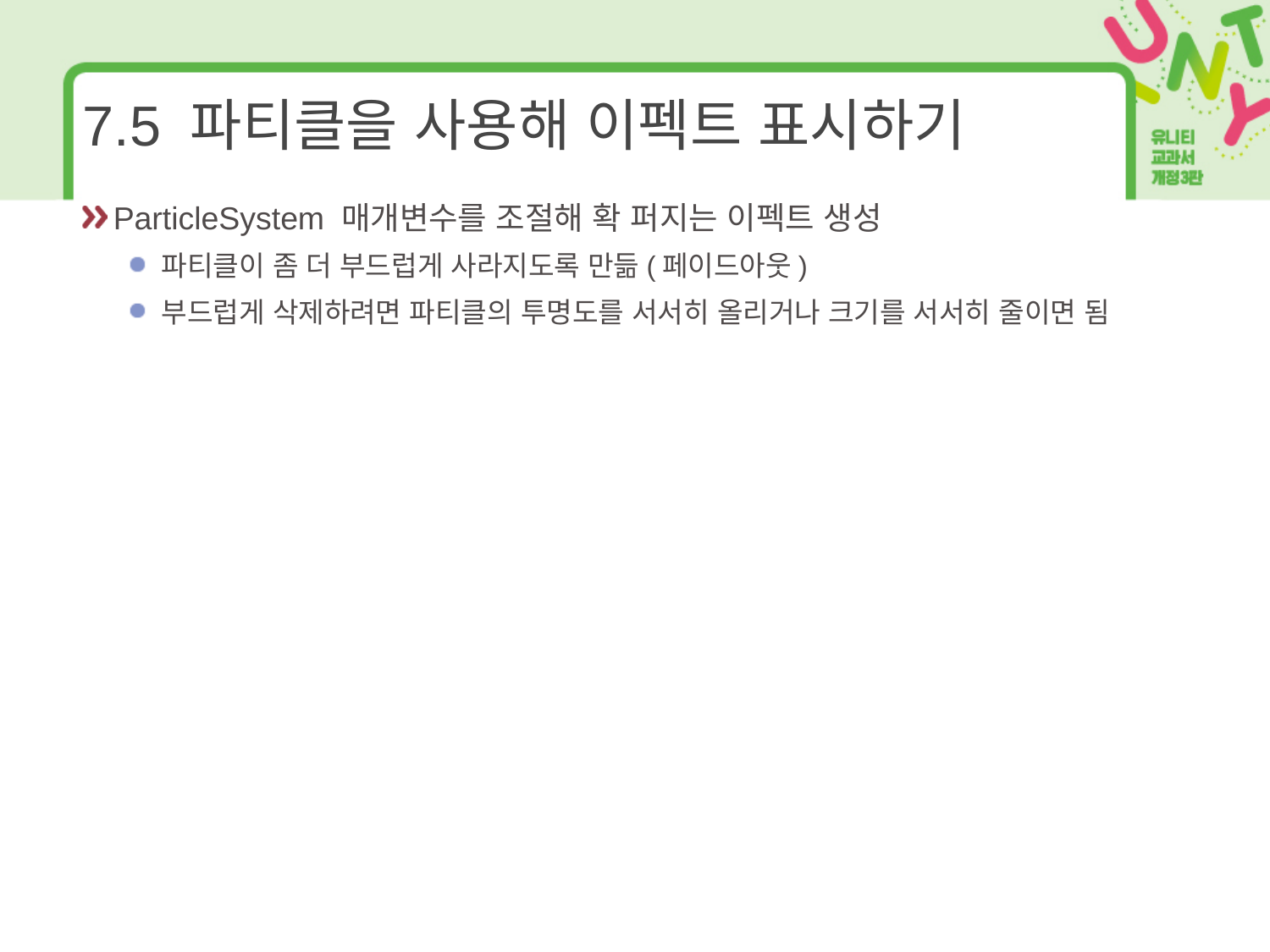

# 7.5 파티클을 사용해 이펙트 표시하기
ParticleSystem 매개변수를 조절해 확 퍼지는 이펙트 생성
파티클이 좀 더 부드럽게 사라지도록 만듦(페이드아웃)
부드럽게 삭제하려면 파티클의 투명도를 서서히 올리거나 크기를 서서히 줄이면 됨